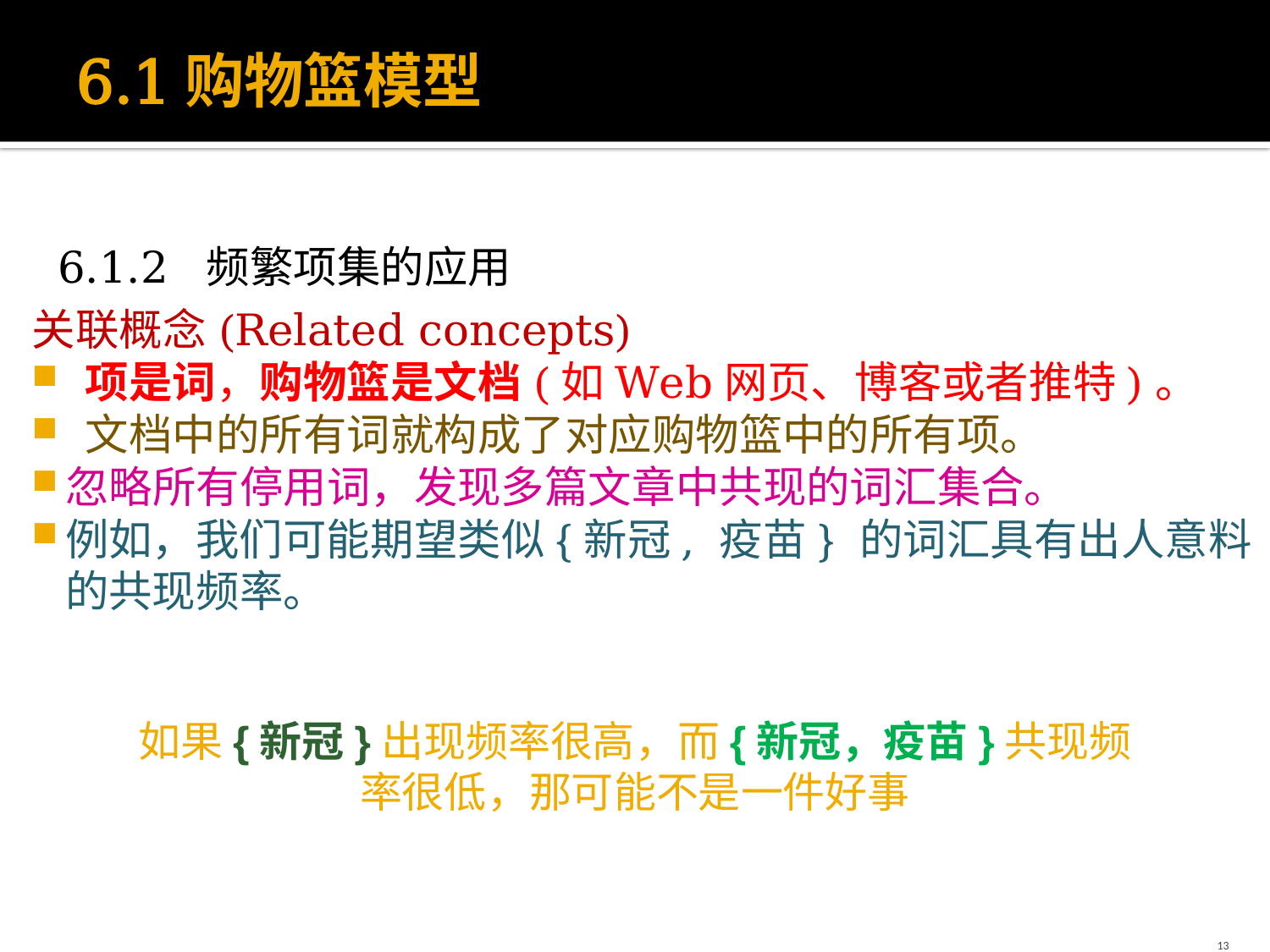

# 6.1购物篮模型
6.1.2  频繁项集的应用
关联概念(Related concepts)
 项是词，购物篮是文档(如Web网页、博客或者推特)。
 文档中的所有词就构成了对应购物篮中的所有项。
忽略所有停用词，发现多篇文章中共现的词汇集合。
例如，我们可能期望类似{新冠, 疫苗} 的词汇具有出人意料的共现频率。
如果{新冠}出现频率很高，而{新冠，疫苗}共现频率很低，那可能不是一件好事
13